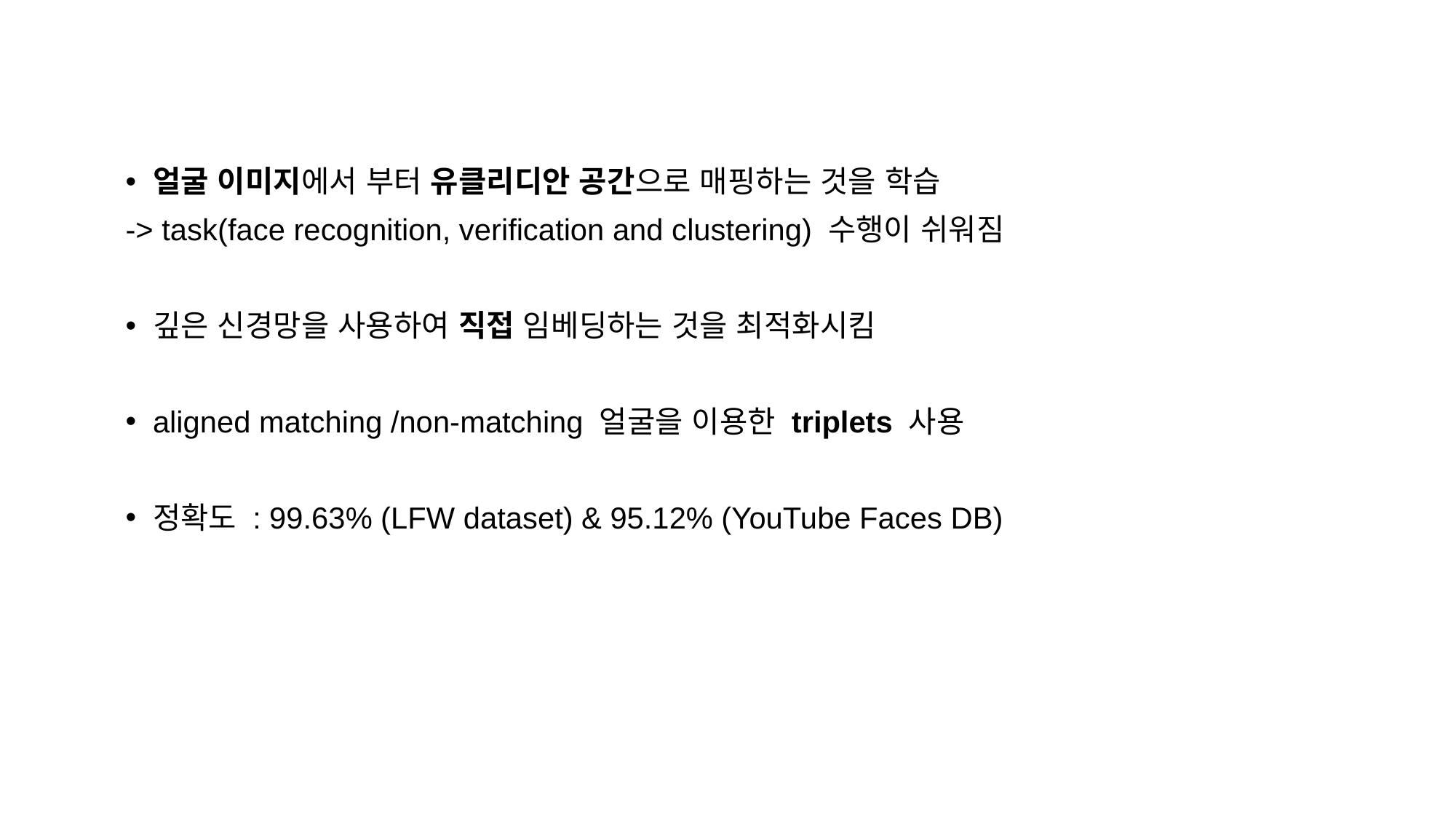

얼굴 이미지에서 부터 유클리디안 공간으로 매핑하는 것을 학습
-> task(face recognition, verification and clustering) 수행이 쉬워짐

깊은 신경망을 사용하여 직접 임베딩하는 것을 최적화시킴

aligned matching /non-matching 얼굴을 이용한 triplets 사용

정확도 : 99.63% (LFW dataset) & 95.12% (YouTube Faces DB)